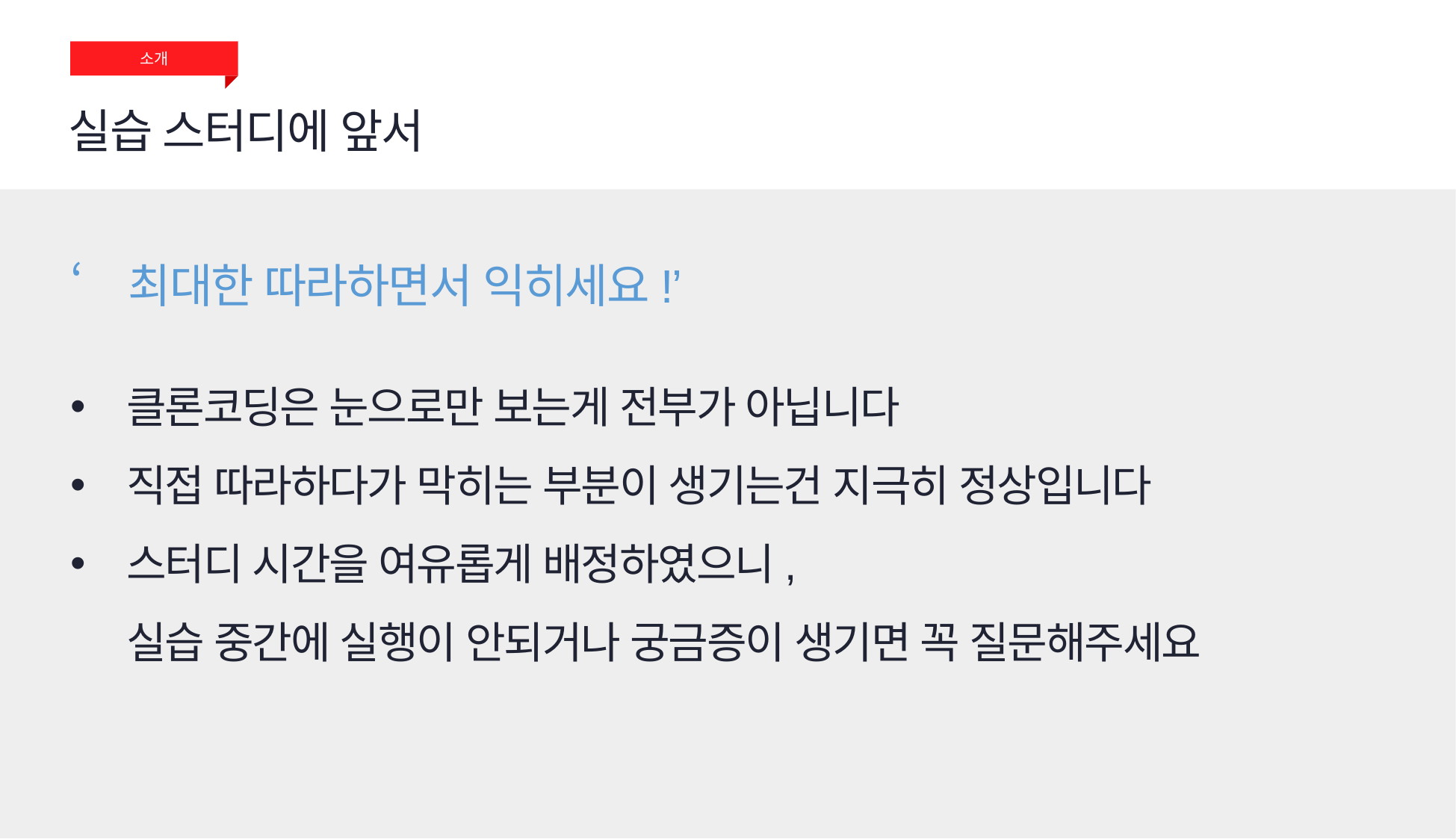

소개

실습 스터디에 앞서
‘최대한 따라하면서 익히세요!’
클론코딩은 눈으로만 보는게 전부가 아닙니다
직접 따라하다가 막히는 부분이 생기는건 지극히 정상입니다
스터디 시간을 여유롭게 배정하였으니,
실습 중간에 실행이 안되거나 궁금증이 생기면 꼭 질문해주세요